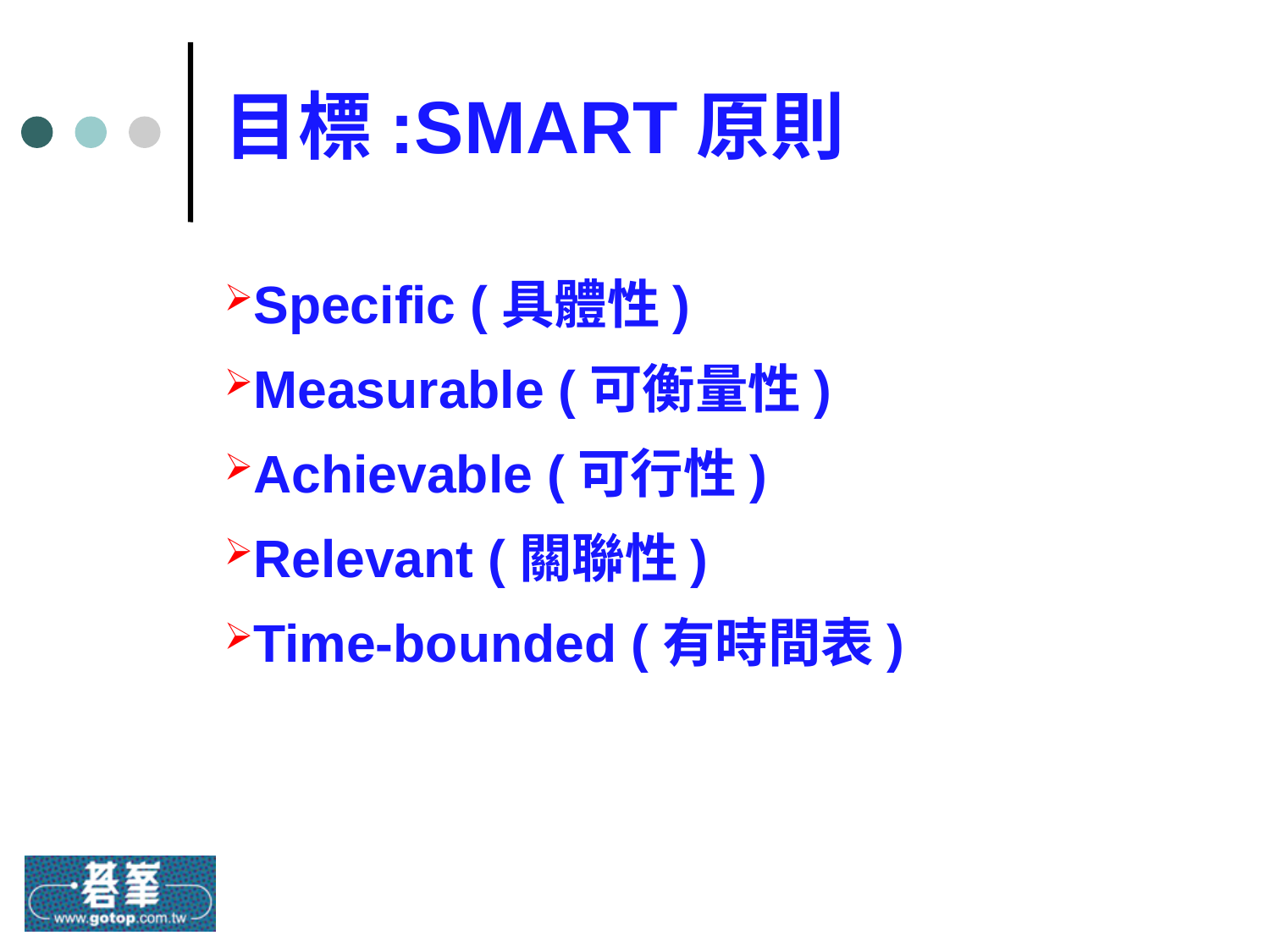

# 目標:SMART原則
Specific (具體性)
Measurable (可衡量性)
Achievable (可行性)
Relevant (關聯性)
Time-bounded (有時間表)